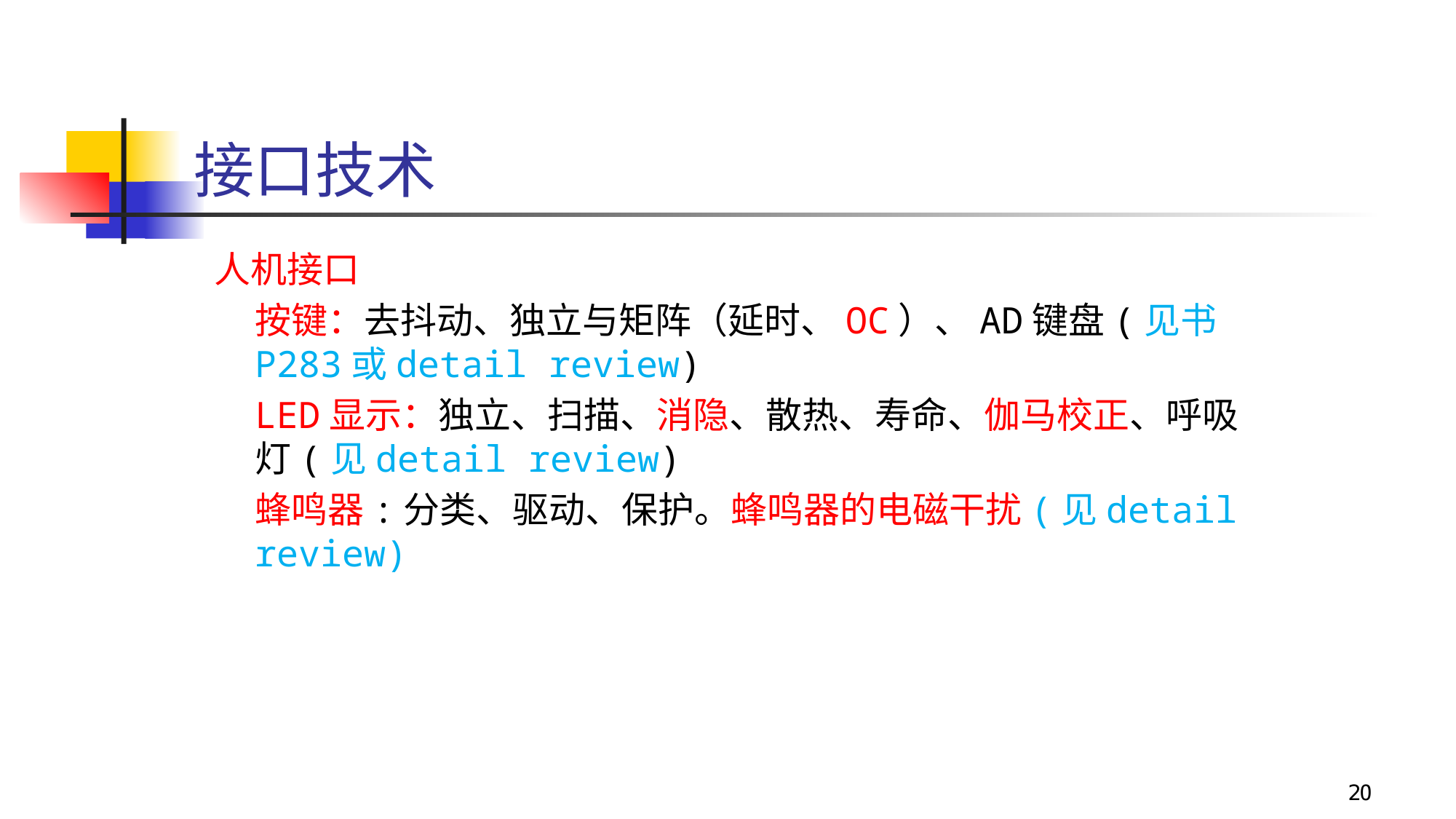

# 接口技术
人机接口
	按键：去抖动、独立与矩阵（延时、OC）、AD键盘(见书P283或detail review)
	LED显示：独立、扫描、消隐、散热、寿命、伽马校正、呼吸灯(见detail review)
	蜂鸣器:分类、驱动、保护。蜂鸣器的电磁干扰(见detail review)

20